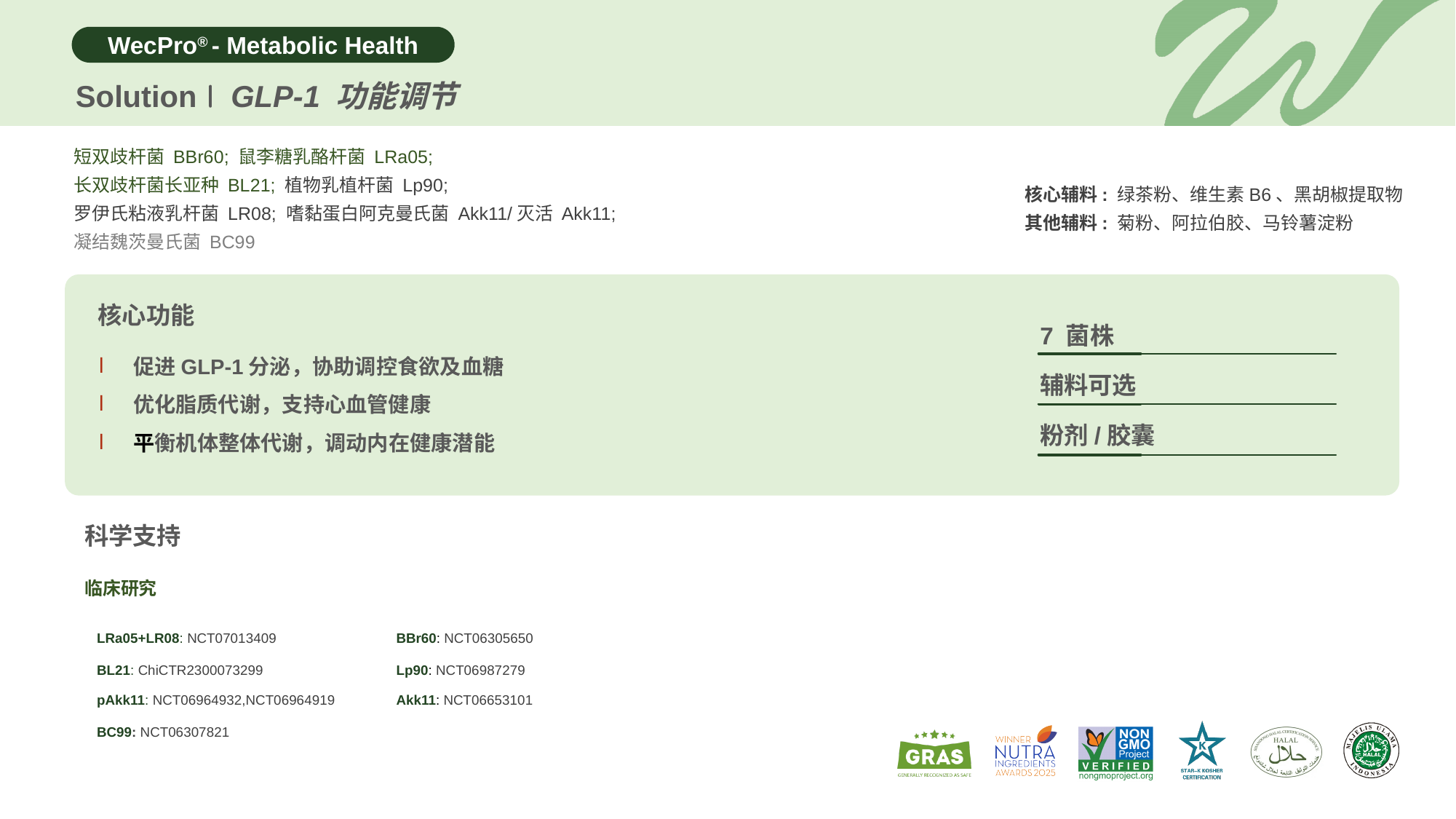

Solution
GLP-1 功能调节
短双歧杆菌 BBr60; 鼠李糖乳酪杆菌 LRa05;
长双歧杆菌长亚种 BL21; 植物乳植杆菌 Lp90;
罗伊氏粘液乳杆菌 LR08; 嗜黏蛋白阿克曼氏菌 Akk11/灭活 Akk11;
凝结魏茨曼氏菌 BC99
核心辅料: 绿茶粉、维生素B6、黑胡椒提取物
其他辅料: 菊粉、阿拉伯胶、马铃薯淀粉

核心功能
7 菌株
促进GLP-1分泌，协助调控食欲及血糖
优化脂质代谢，支持心血管健康
平衡机体整体代谢，调动内在健康潜能
辅料可选
粉剂/胶囊
科学支持
临床研究
| LRa05+LR08: NCT07013409 | BBr60: NCT06305650 |
| --- | --- |
| BL21: ChiCTR2300073299 | Lp90: NCT06987279 |
| pAkk11: NCT06964932,NCT06964919 | Akk11: NCT06653101 |
| BC99: NCT06307821 |  |